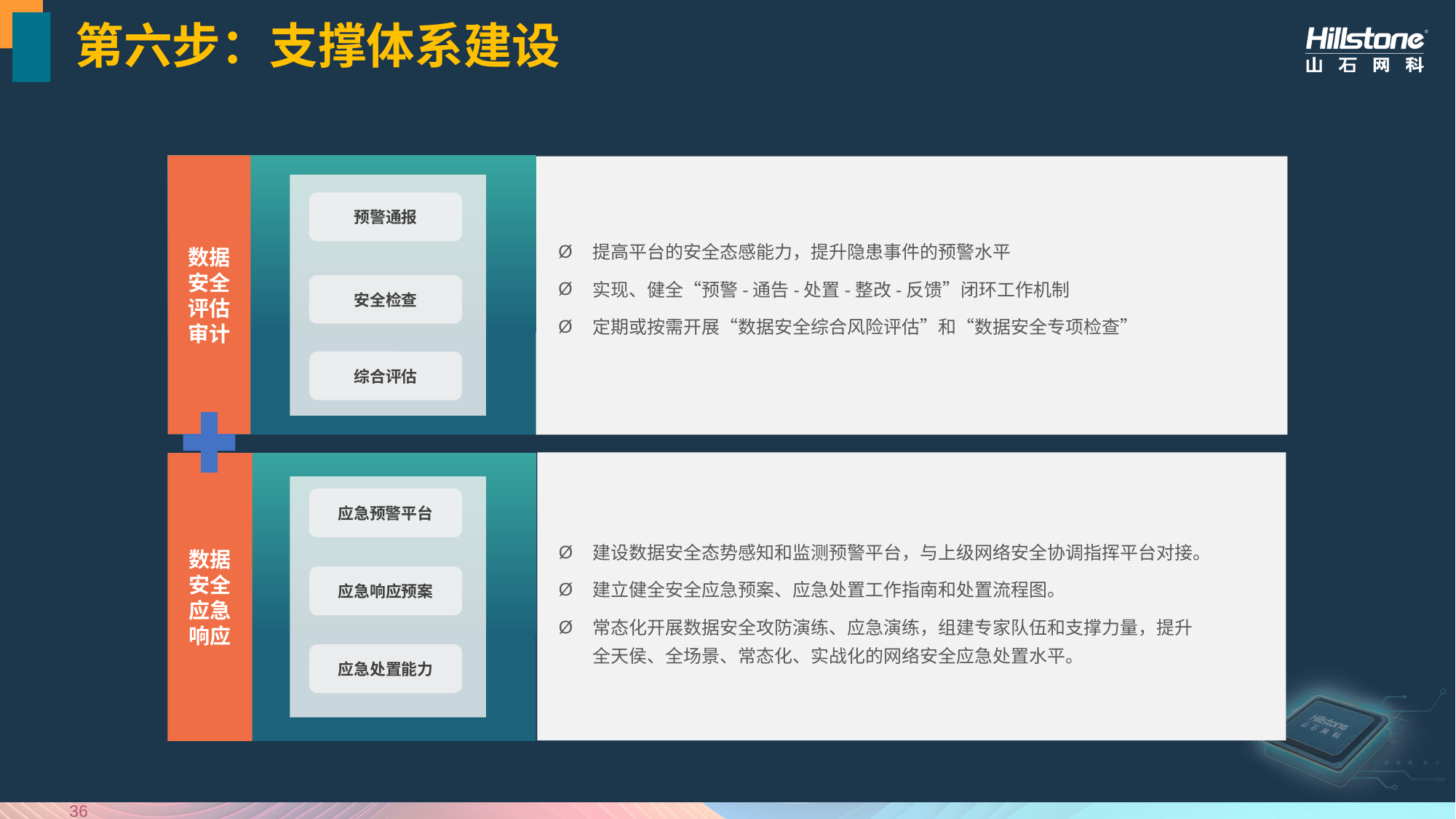

# 第六步：支撑体系建设
数据
安全
评估审计

预警通报
提高平台的安全态感能力，提升隐患事件的预警水平
实现、健全“预警-通告-处置-整改-反馈”闭环工作机制
定期或按需开展“数据安全综合风险评估”和“数据安全专项检查”
安全检查
综合评估

数据
安全
应急
响应

建设数据安全态势感知和监测预警平台，与上级网络安全协调指挥平台对接。
建立健全安全应急预案、应急处置工作指南和处置流程图。
常态化开展数据安全攻防演练、应急演练，组建专家队伍和支撑力量，提升全天侯、全场景、常态化、实战化的网络安全应急处置水平。
应急预警平台
应急响应预案
应急处置能力